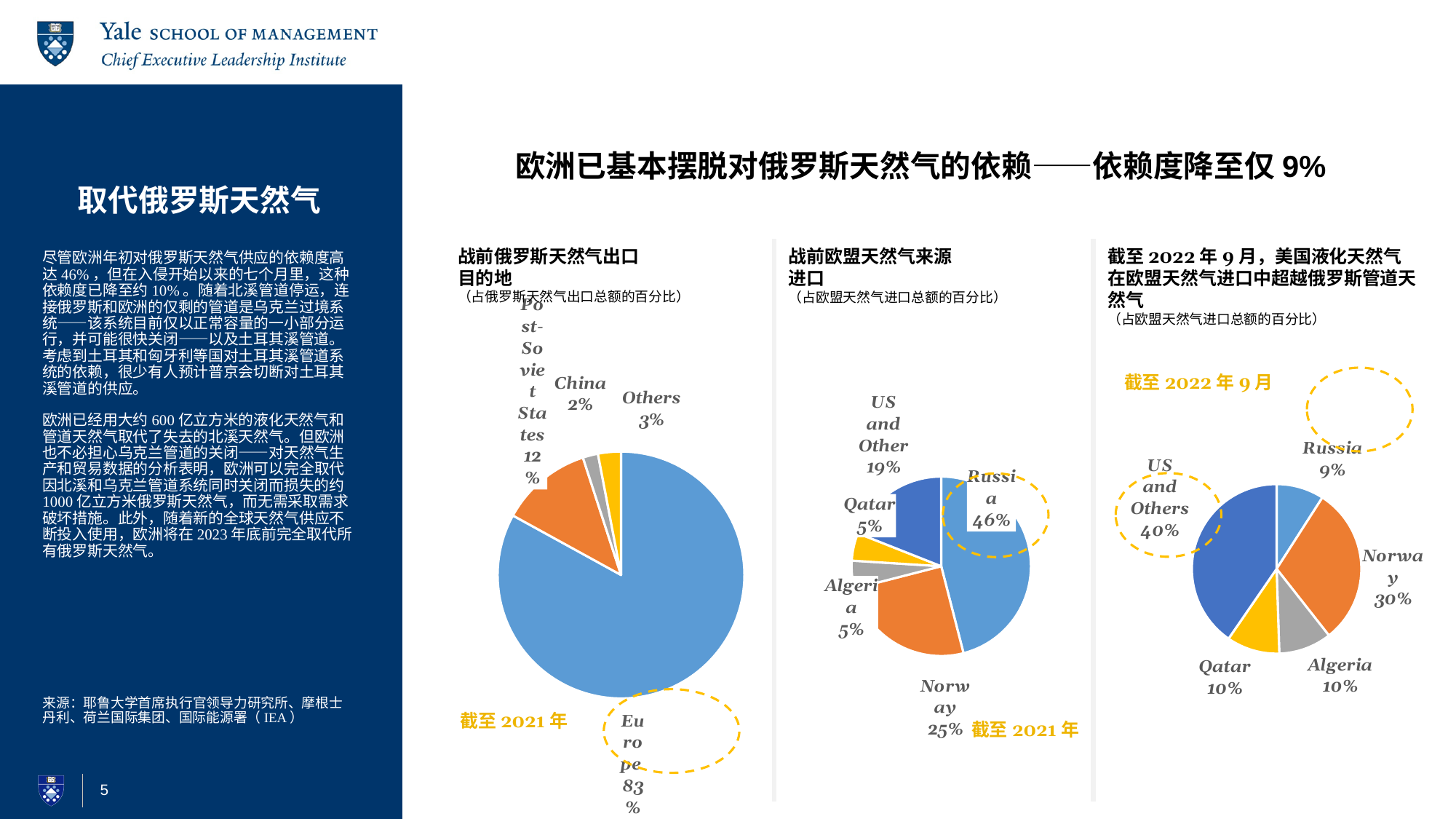

# 取代俄罗斯天然气
欧洲已基本摆脱对俄罗斯天然气的依赖——依赖度降至仅9%
尽管欧洲年初对俄罗斯天然气供应的依赖度高达46%，但在入侵开始以来的七个月里，这种依赖度已降至约10%。随着北溪管道停运，连接俄罗斯和欧洲的仅剩的管道是乌克兰过境系统——该系统目前仅以正常容量的一小部分运行，并可能很快关闭——以及土耳其溪管道。考虑到土耳其和匈牙利等国对土耳其溪管道系统的依赖，很少有人预计普京会切断对土耳其溪管道的供应。
欧洲已经用大约600亿立方米的液化天然气和管道天然气取代了失去的北溪天然气。但欧洲也不必担心乌克兰管道的关闭——对天然气生产和贸易数据的分析表明，欧洲可以完全取代因北溪和乌克兰管道系统同时关闭而损失的约1000亿立方米俄罗斯天然气，而无需采取需求破坏措施。此外，随着新的全球天然气供应不断投入使用，欧洲将在2023年底前完全取代所有俄罗斯天然气。

战前俄罗斯天然气出口
目的地
（占俄罗斯天然气出口总额的百分比）
战前欧盟天然气来源
进口
（占欧盟天然气进口总额的百分比）
截至2022年9月，美国液化天然气在欧盟天然气进口中超越俄罗斯管道天然气
（占欧盟天然气进口总额的百分比）

### Chart

| Category |  |
|---|---|
| Russia | 0.46 |
| Norway | 0.25 |
| Algeria | 0.05 |
| Qatar | 0.05 |
| US and Other | 0.19 |

### Chart

| Category |  |
|---|---|
| Europe  | 0.83 |
| Post-Soviet States | 0.12 |
| China | 0.02 |
| Others | 0.03 |

### Chart

| Category |  |
|---|---|
| Russia | 0.09 |
| Norway | 0.3 |
| Algeria | 0.1 |
| Qatar | 0.1 |
| US and Others | 0.4 |
截至2022年9月

来源：耶鲁大学首席执行官领导力研究所、摩根士丹利、荷兰国际集团、国际能源署（IEA）

截至2021年
截至2021年
5